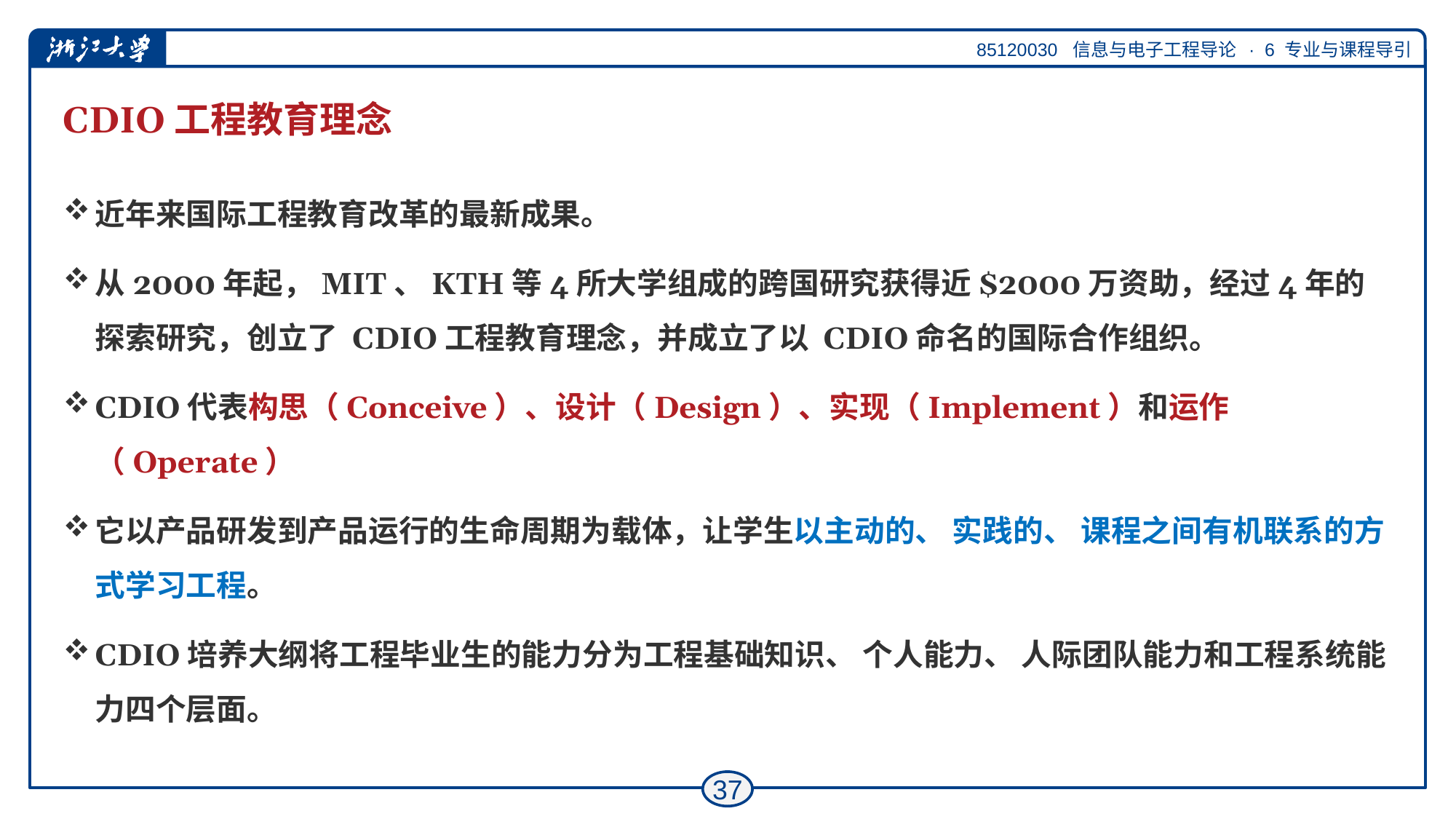

# CDIO工程教育理念
近年来国际工程教育改革的最新成果。
从2000年起，MIT、KTH等4所大学组成的跨国研究获得近$2000万资助，经过4年的探索研究，创立了 CDIO工程教育理念，并成立了以 CDIO命名的国际合作组织。
CDIO代表构思（Conceive）、设计（Design）、实现（Implement）和运作（Operate）
它以产品研发到产品运行的生命周期为载体，让学生以主动的、 实践的、 课程之间有机联系的方式学习工程。
CDIO培养大纲将工程毕业生的能力分为工程基础知识、 个人能力、 人际团队能力和工程系统能力四个层面。